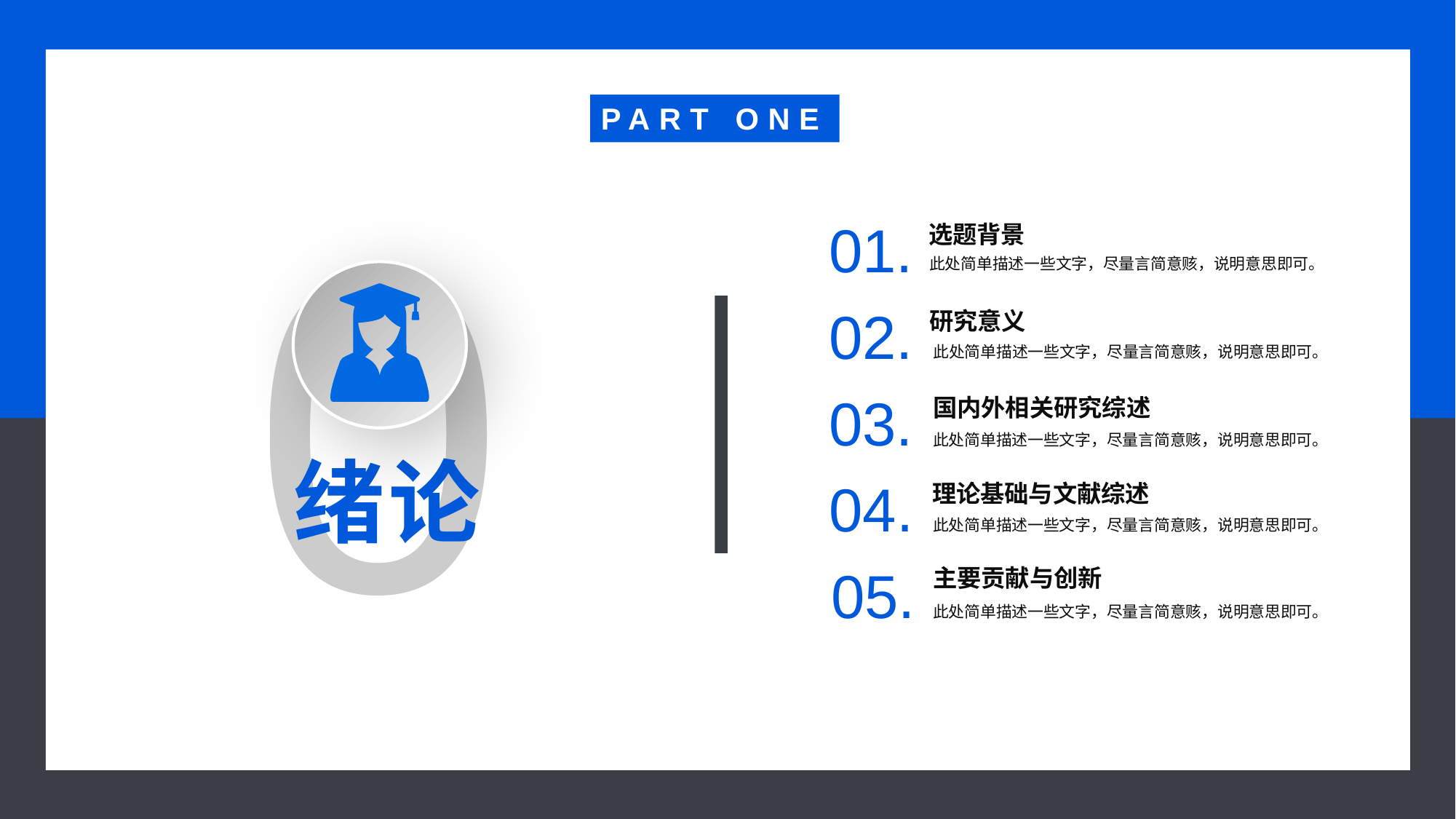

PART ONE
01
01.
选题背景
此处简单描述一些文字，尽量言简意赅，说明意思即可。

02.
研究意义
此处简单描述一些文字，尽量言简意赅，说明意思即可。

03.
国内外相关研究综述
此处简单描述一些文字，尽量言简意赅，说明意思即可。
绪论
04.
理论基础与文献综述
此处简单描述一些文字，尽量言简意赅，说明意思即可。
05.
主要贡献与创新
此处简单描述一些文字，尽量言简意赅，说明意思即可。